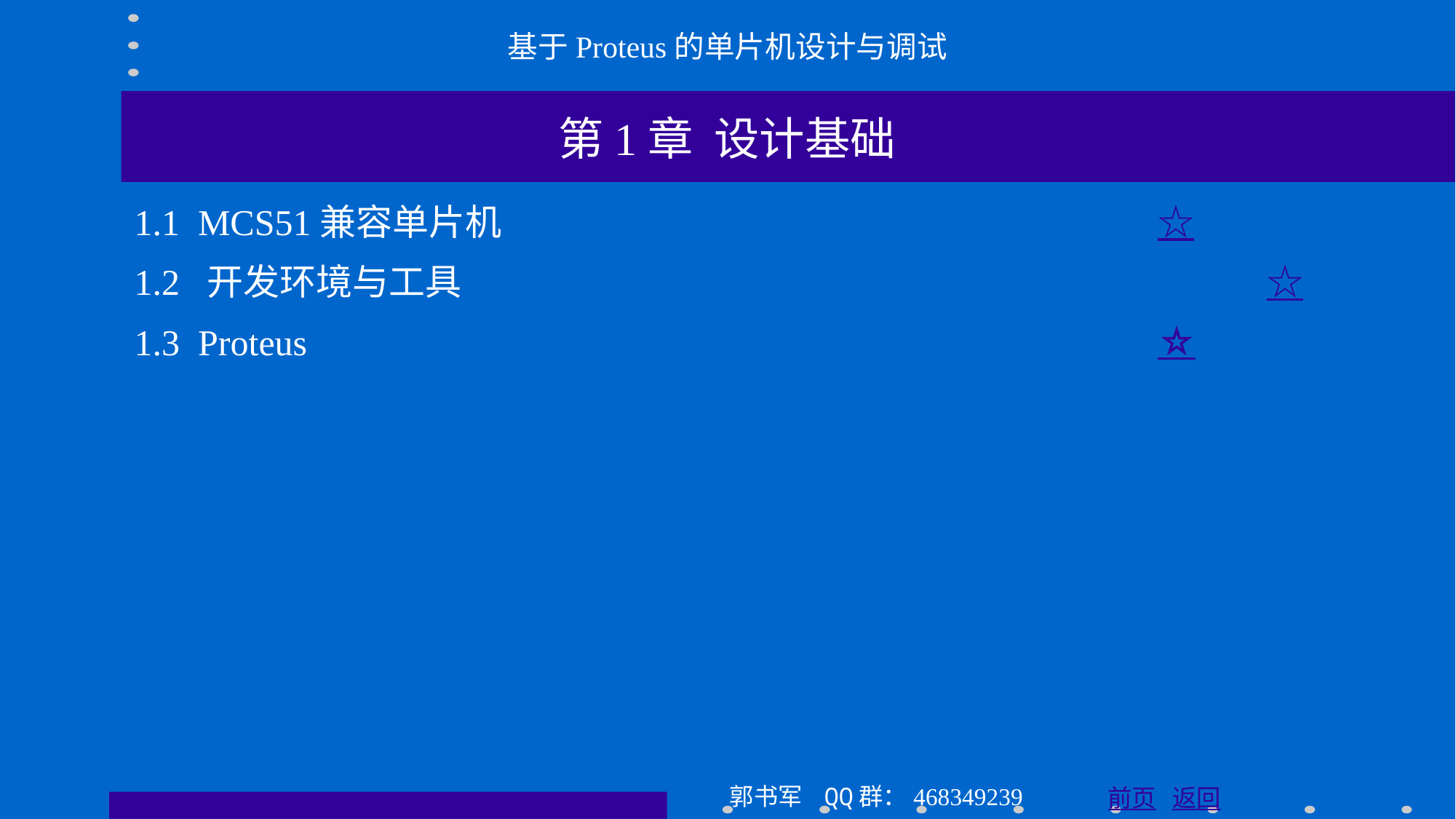

基于Proteus的单片机设计与调试
第1章  设计基础
1.1  MCS51兼容单片机							☆
1.2  开发环境与工具								☆
1.3  Proteus     								☆
郭书军   QQ群：468349239
前页   返回